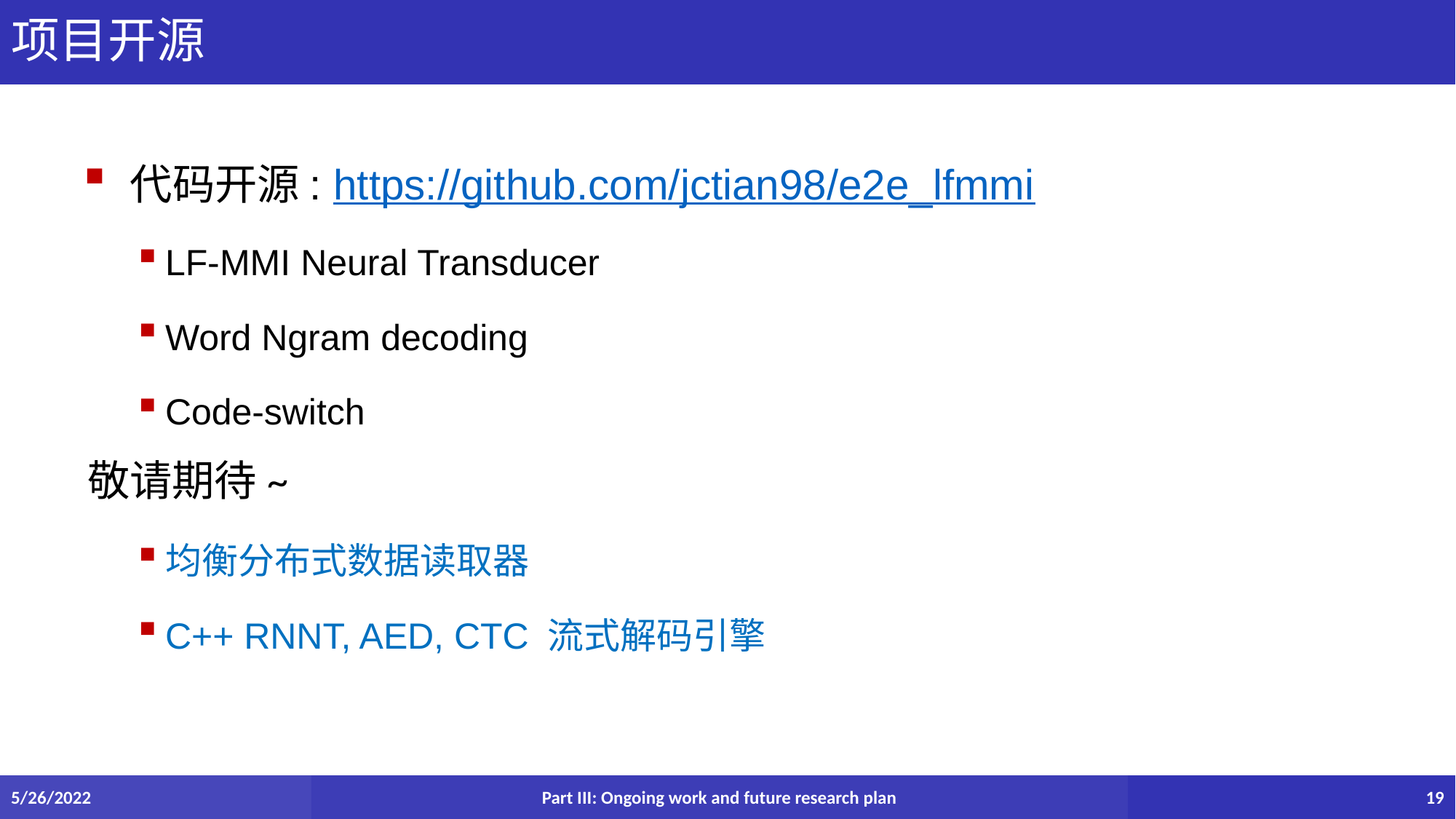

# 项目开源
 代码开源: https://github.com/jctian98/e2e_lfmmi
LF-MMI Neural Transducer
Word Ngram decoding
Code-switch

均衡分布式数据读取器
C++ RNNT, AED, CTC 流式解码引擎

敬请期待~
5/26/2022
Part III: Ongoing work and future research plan
19